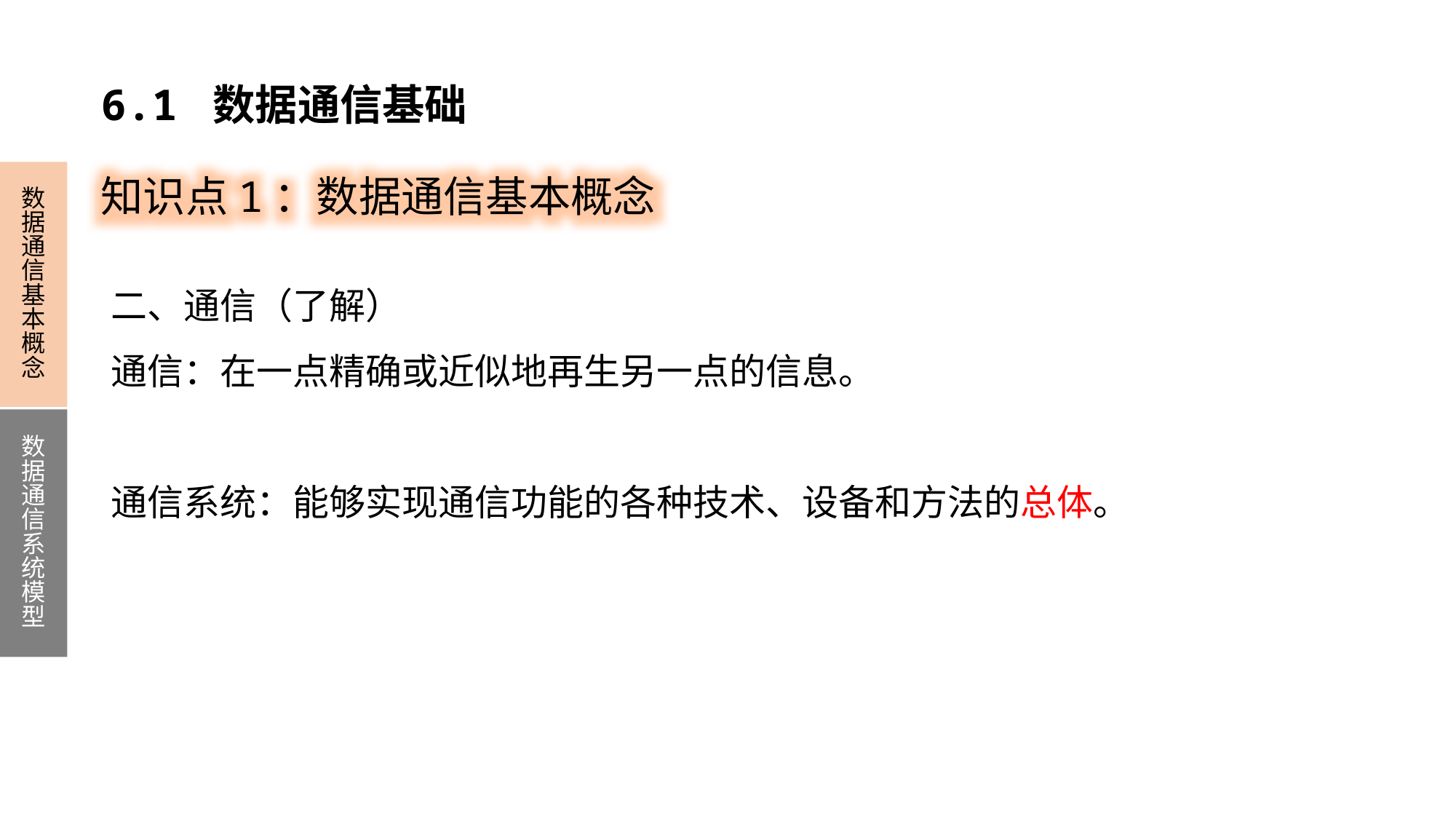

6.1 数据通信基础
知识点1：数据通信基本概念
数据通信基本概念
数据通信系统模型
二、通信（了解）
通信：在一点精确或近似地再生另一点的信息。

通信系统：能够实现通信功能的各种技术、设备和方法的总体。